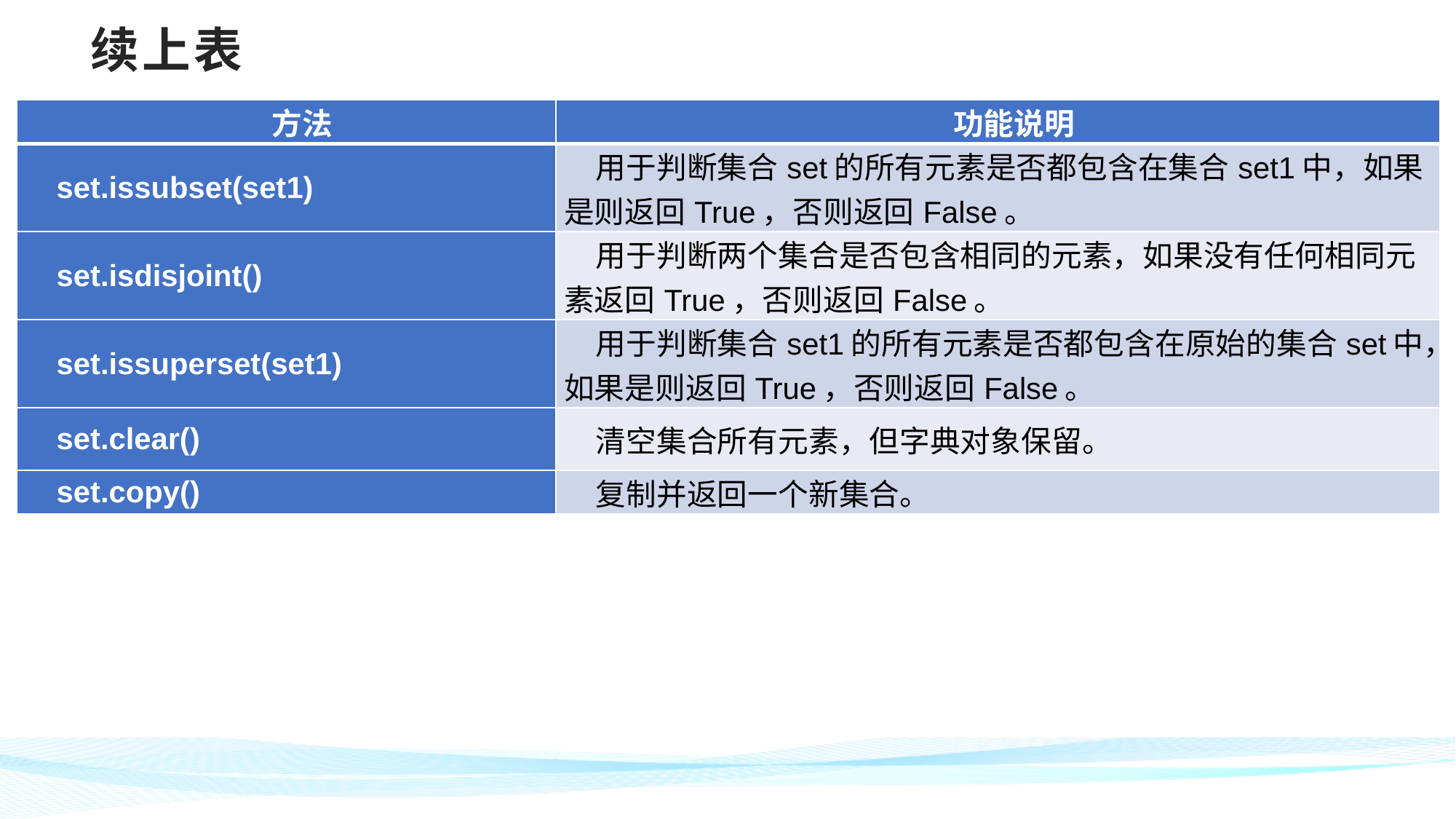

# 续上表
| 方法 | 功能说明 |
| --- | --- |
| set.issubset(set1) | 用于判断集合set的所有元素是否都包含在集合set1中，如果是则返回True，否则返回False。 |
| set.isdisjoint() | 用于判断两个集合是否包含相同的元素，如果没有任何相同元素返回True，否则返回False。 |
| set.issuperset(set1) | 用于判断集合set1的所有元素是否都包含在原始的集合set中，如果是则返回True，否则返回False。 |
| set.clear() | 清空集合所有元素，但字典对象保留。 |
| set.copy() | 复制并返回一个新集合。 |
80